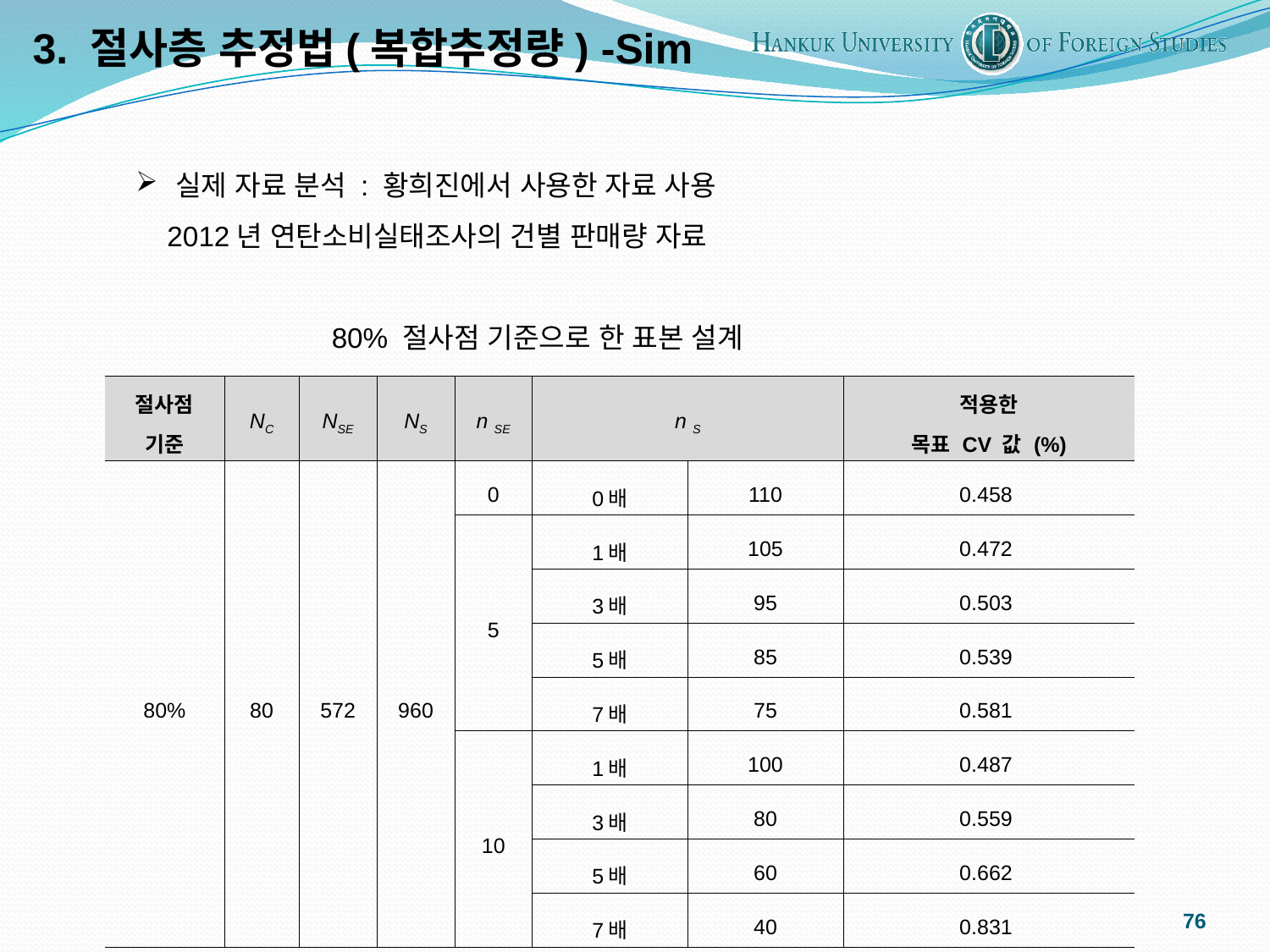

3. 절사층 추정법(복합추정량) -Sim
실제 자료 분석 : 황희진에서 사용한 자료 사용
    2012년 연탄소비실태조사의 건별 판매량 자료

                         80% 절사점 기준으로 한 표본 설계

| 절사점 기준 | NC | NSE | NS | n SE | n S |  | 적용한 목표 CV 값 (%) |
| --- | --- | --- | --- | --- | --- | --- | --- |
| 80% | 80 | 572 | 960 | 0 | 0배 | 110 | 0.458 |
|  |  |  |  | 5 | 1배 | 105 | 0.472 |
|  |  |  |  |  | 3배 | 95 | 0.503 |
|  |  |  |  |  | 5배 | 85 | 0.539 |
|  |  |  |  |  | 7배 | 75 | 0.581 |
|  |  |  |  | 10 | 1배 | 100 | 0.487 |
|  |  |  |  |  | 3배 | 80 | 0.559 |
|  |  |  |  |  | 5배 | 60 | 0.662 |
|  |  |  |  |  | 7배 | 40 | 0.831 |

76